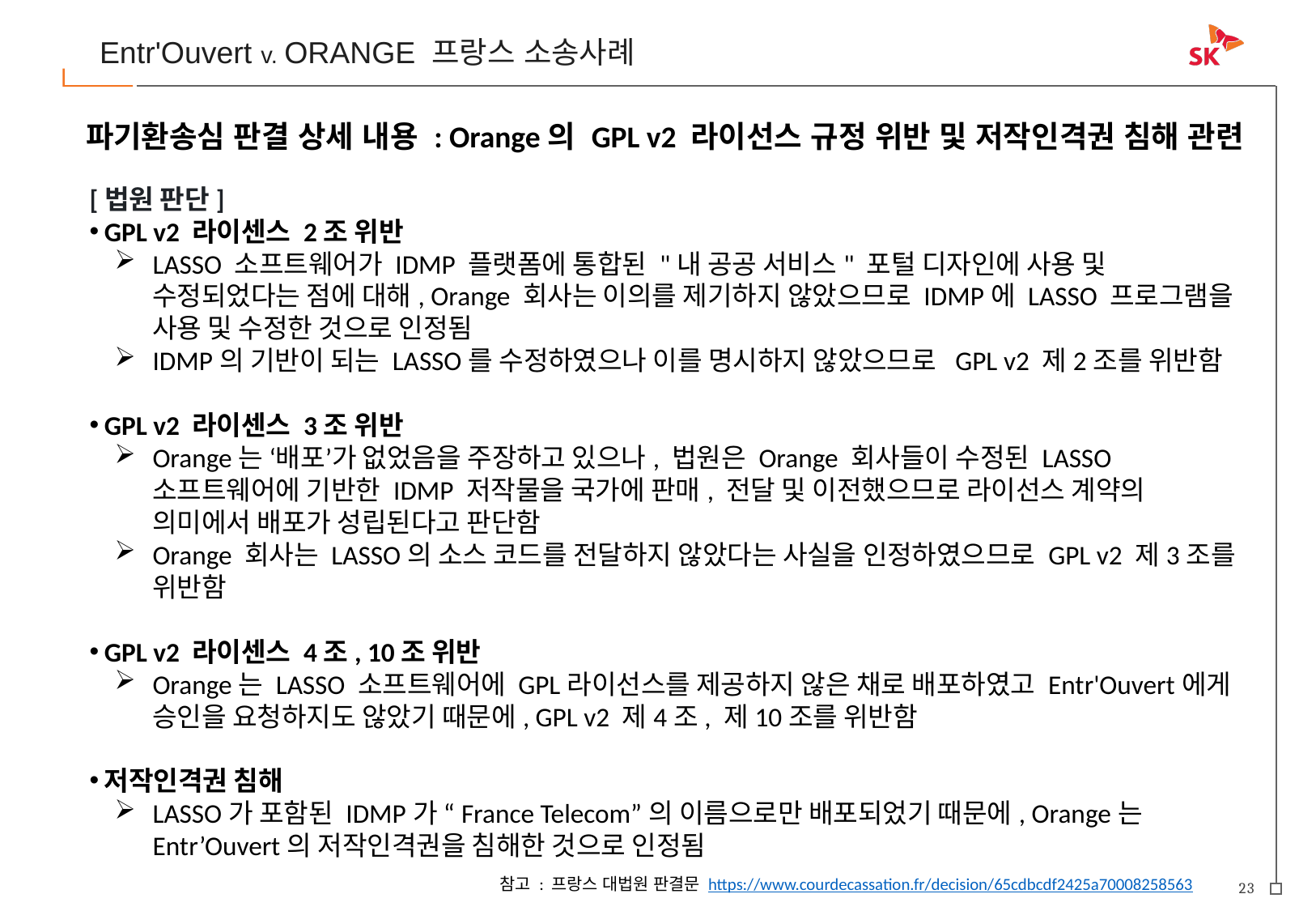

Entr'Ouvert v. ORANGE 프랑스 소송사례
파기환송심 판결 상세 내용 : Orange의 GPL v2 라이선스 규정 위반 및 저작인격권 침해 관련
[법원 판단]
GPL v2 라이센스 2조 위반
LASSO 소프트웨어가 IDMP 플랫폼에 통합된 "내 공공 서비스" 포털 디자인에 사용 및 수정되었다는 점에 대해, Orange 회사는 이의를 제기하지 않았으므로 IDMP에 LASSO 프로그램을 사용 및 수정한 것으로 인정됨
IDMP의 기반이 되는 LASSO를 수정하였으나 이를 명시하지 않았으므로  GPL v2 제2조를 위반함

GPL v2 라이센스 3조 위반
Orange는 ‘배포’가 없었음을 주장하고 있으나, 법원은 Orange 회사들이 수정된 LASSO 소프트웨어에 기반한 IDMP 저작물을 국가에 판매, 전달 및 이전했으므로 라이선스 계약의 의미에서 배포가 성립된다고 판단함
Orange 회사는 LASSO의 소스 코드를 전달하지 않았다는 사실을 인정하였으므로 GPL v2 제3조를 위반함

GPL v2 라이센스 4조, 10조 위반
Orange는 LASSO 소프트웨어에 GPL라이선스를 제공하지 않은 채로 배포하였고 Entr'Ouvert에게 승인을 요청하지도 않았기 때문에, GPL v2 제4조, 제10조를 위반함

저작인격권 침해
LASSO가 포함된 IDMP가 “France Telecom”의 이름으로만 배포되었기 때문에, Orange는 Entr’Ouvert의 저작인격권을 침해한 것으로 인정됨
참고 : 프랑스 대법원 판결문 https://www.courdecassation.fr/decision/65cdbcdf2425a70008258563